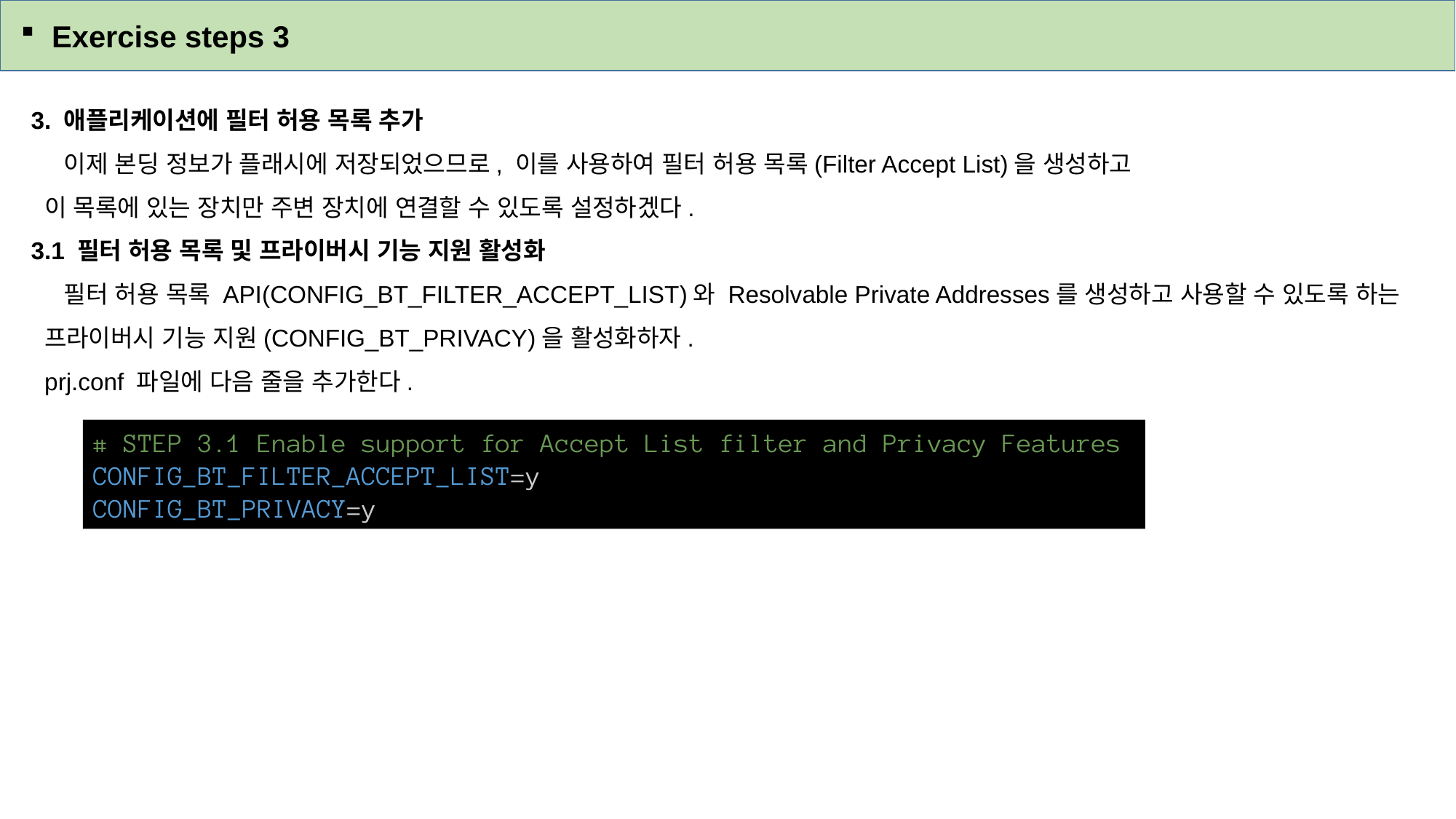

Exercise steps 3
3. 애플리케이션에 필터 허용 목록 추가
    이제 본딩 정보가 플래시에 저장되었으므로, 이를 사용하여 필터 허용 목록(Filter Accept List)을 생성하고
  이 목록에 있는 장치만 주변 장치에 연결할 수 있도록 설정하겠다.
3.1 필터 허용 목록 및 프라이버시 기능 지원 활성화
    필터 허용 목록 API(CONFIG_BT_FILTER_ACCEPT_LIST)와 Resolvable Private Addresses를 생성하고 사용할 수 있도록 하는
  프라이버시 기능 지원(CONFIG_BT_PRIVACY)을 활성화하자.
  prj.conf 파일에 다음 줄을 추가한다.
# STEP 3.1 Enable support for Accept List filter and Privacy Features
CONFIG_BT_FILTER_ACCEPT_LIST=y
CONFIG_BT_PRIVACY=y